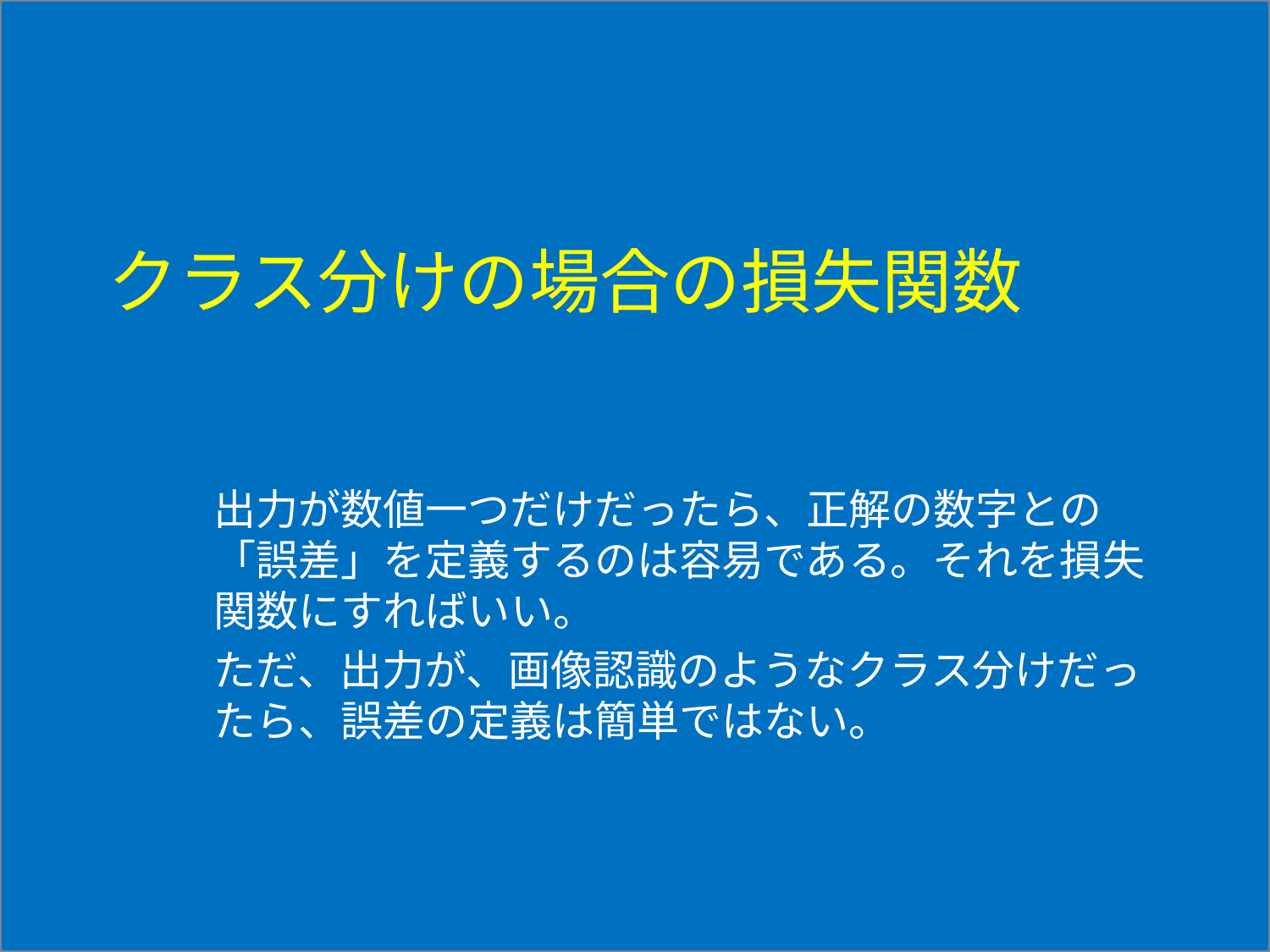

# クラス分けの場合の損失関数
出力が数値一つだけだったら、正解の数字との「誤差」を定義するのは容易である。それを損失関数にすればいい。
ただ、出力が、画像認識のようなクラス分けだったら、誤差の定義は簡単ではない。